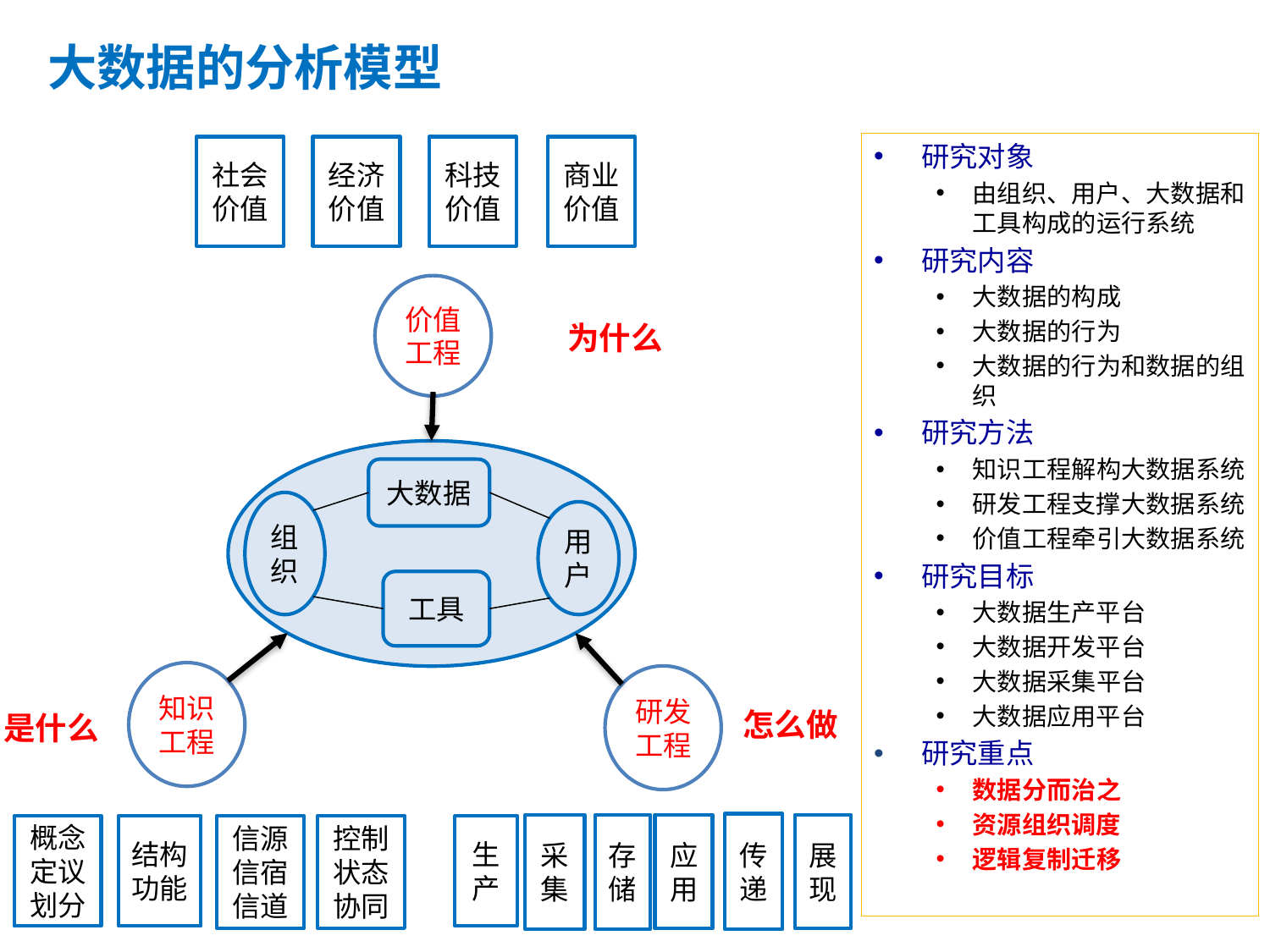

# 大数据的分析模型
研究对象
由组织、用户、大数据和工具构成的运行系统
研究内容
大数据的构成
大数据的行为
大数据的行为和数据的组织
研究方法
知识工程解构大数据系统
研发工程支撑大数据系统
价值工程牵引大数据系统
研究目标
大数据生产平台
大数据开发平台
大数据采集平台
大数据应用平台
研究重点
数据分而治之
资源组织调度
逻辑复制迁移
社会价值
经济价值
科技价值
商业价值
价值工程

大数据
组织
用户
工具
知识工程
研发工程
传递
存储
应用
展现
采集
概念
定议
划分
结构功能
信源信宿信道
控制状态协同
生产
为什么
怎么做
是什么